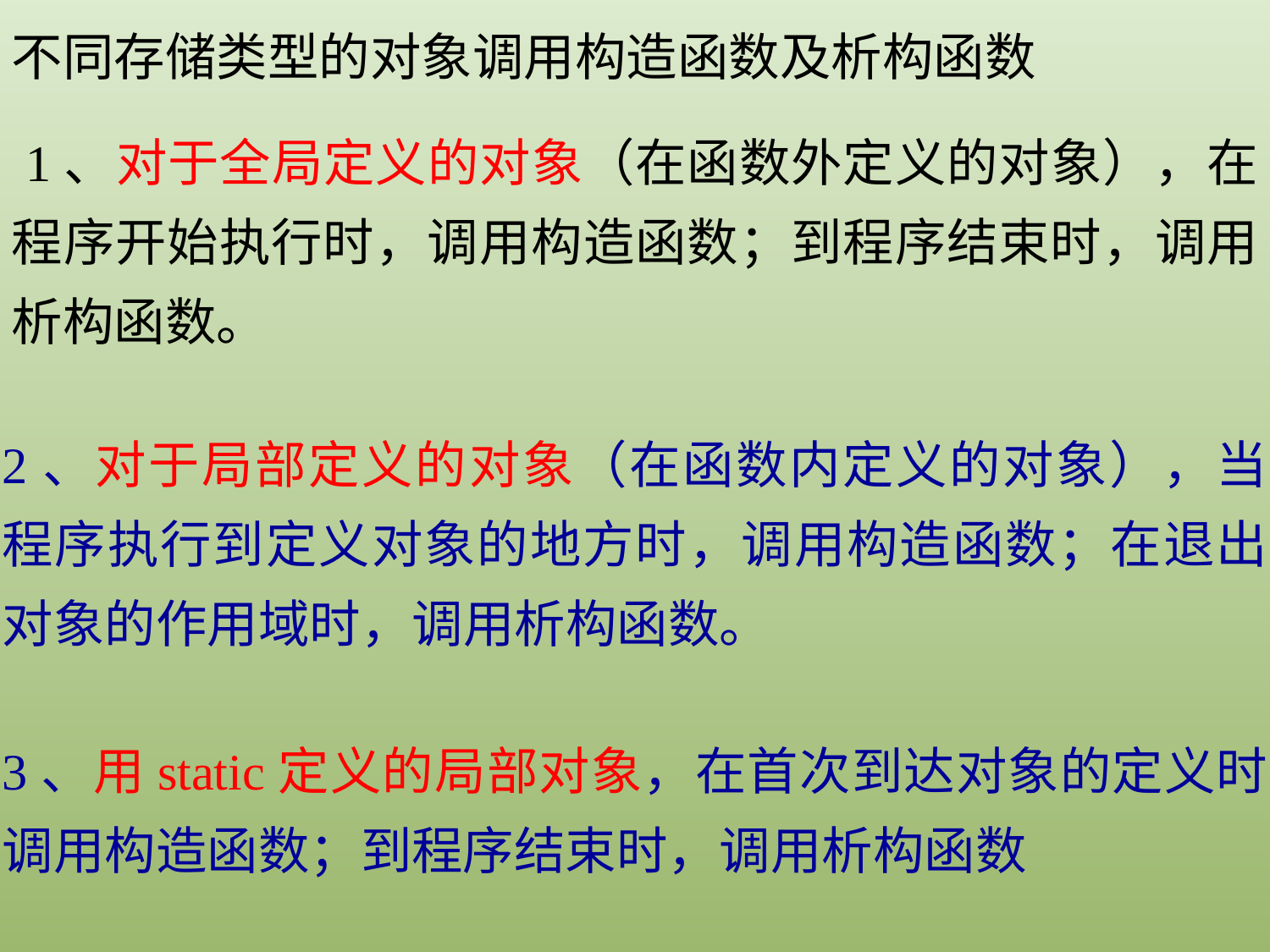

不同存储类型的对象调用构造函数及析构函数
 1、对于全局定义的对象（在函数外定义的对象），在程序开始执行时，调用构造函数；到程序结束时，调用析构函数。
2、对于局部定义的对象（在函数内定义的对象），当程序执行到定义对象的地方时，调用构造函数；在退出对象的作用域时，调用析构函数。
3、用static定义的局部对象，在首次到达对象的定义时调用构造函数；到程序结束时，调用析构函数
681